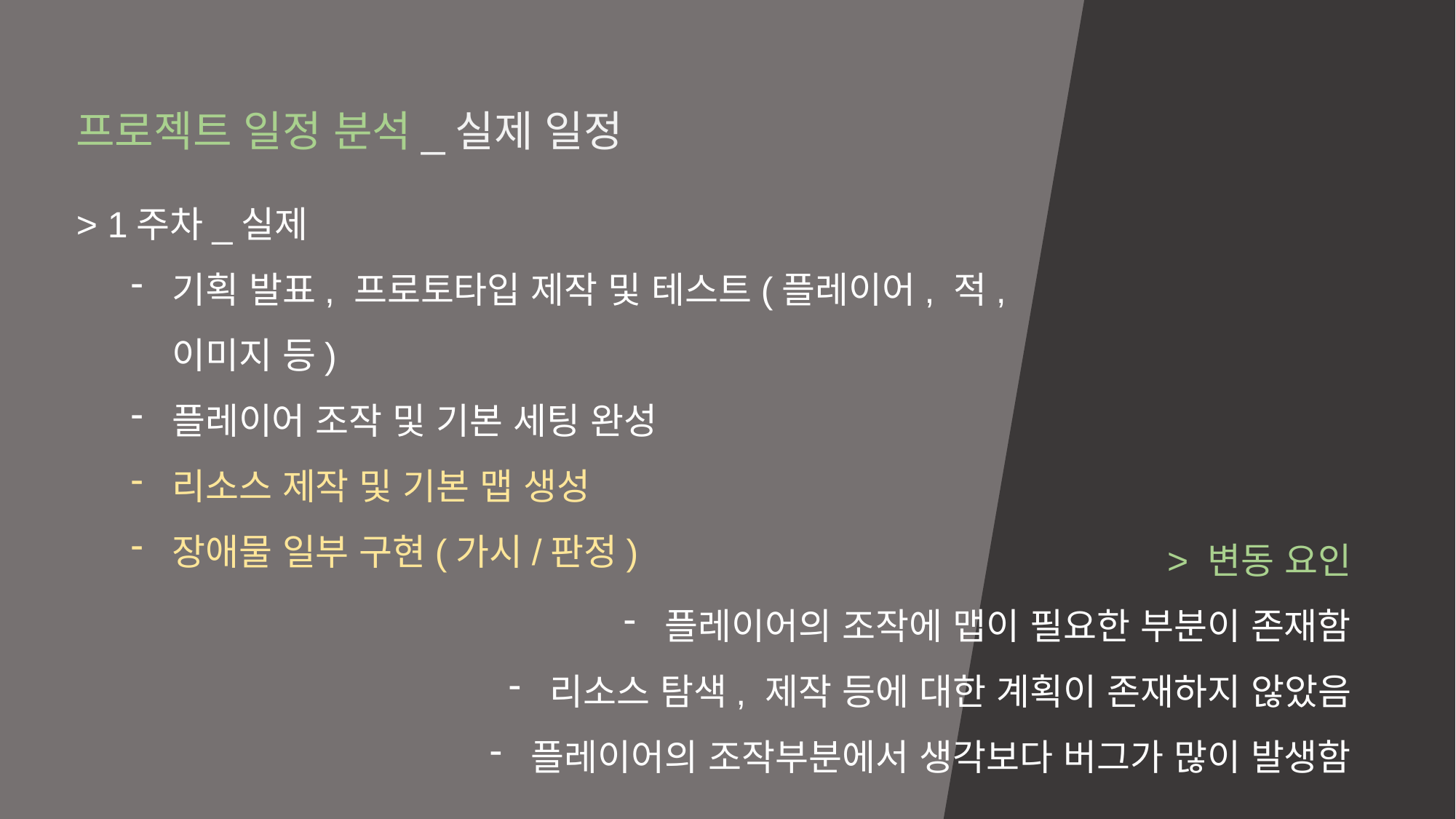

프로젝트 일정 분석_실제 일정
> 1주차_실제
기획 발표, 프로토타입 제작 및 테스트(플레이어, 적, 이미지 등)
플레이어 조작 및 기본 세팅 완성
리소스 제작 및 기본 맵 생성
장애물 일부 구현(가시/판정)
> 변동 요인
플레이어의 조작에 맵이 필요한 부분이 존재함
리소스 탐색, 제작 등에 대한 계획이 존재하지 않았음
플레이어의 조작부분에서 생각보다 버그가 많이 발생함